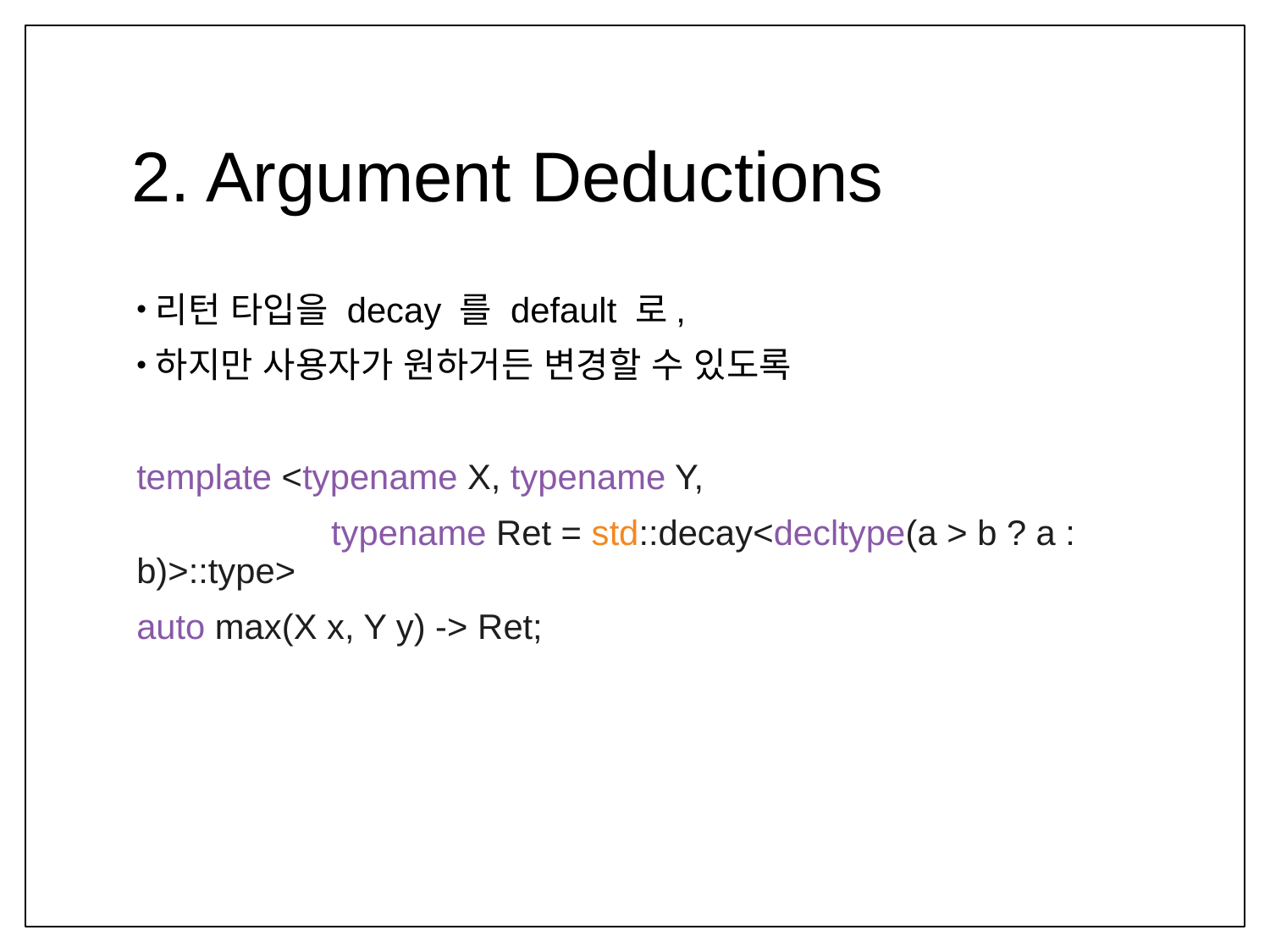

# 2. Argument Deductions
리턴 타입을 decay 를 default 로,
하지만 사용자가 원하거든 변경할 수 있도록

template <typename X, typename Y,
                    typename Ret = std::decay<decltype(a > b ? a : b)>::type>
auto max(X x, Y y) -> Ret;